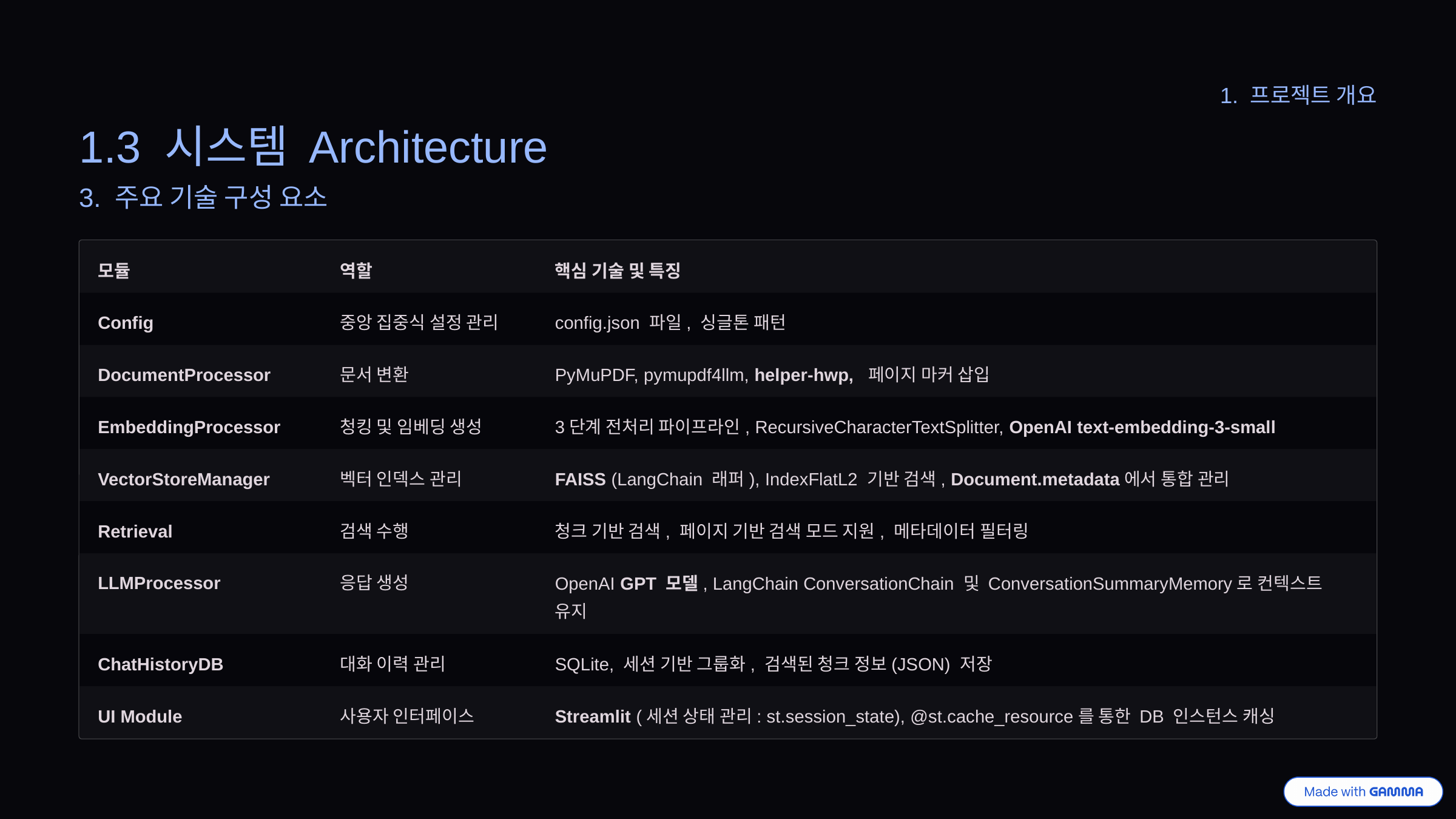

1. 프로젝트 개요
1.3 시스템 Architecture
3. 주요 기술 구성 요소

모듈
역할
핵심 기술 및 특징

Config
중앙 집중식 설정 관리
config.json 파일, 싱글톤 패턴

DocumentProcessor
문서 변환
PyMuPDF, pymupdf4llm, helper-hwp,  페이지 마커 삽입

EmbeddingProcessor
청킹 및 임베딩 생성
3단계 전처리 파이프라인, RecursiveCharacterTextSplitter, OpenAI text-embedding-3-small

VectorStoreManager
벡터 인덱스 관리
FAISS (LangChain 래퍼), IndexFlatL2 기반 검색, Document.metadata에서 통합 관리

Retrieval
검색 수행
청크 기반 검색, 페이지 기반 검색 모드 지원, 메타데이터 필터링

LLMProcessor
응답 생성
OpenAI GPT 모델, LangChain ConversationChain 및 ConversationSummaryMemory로 컨텍스트 유지

ChatHistoryDB
대화 이력 관리
SQLite, 세션 기반 그룹화, 검색된 청크 정보(JSON) 저장

UI Module
사용자 인터페이스
Streamlit (세션 상태 관리: st.session_state), @st.cache_resource를 통한 DB 인스턴스 캐싱